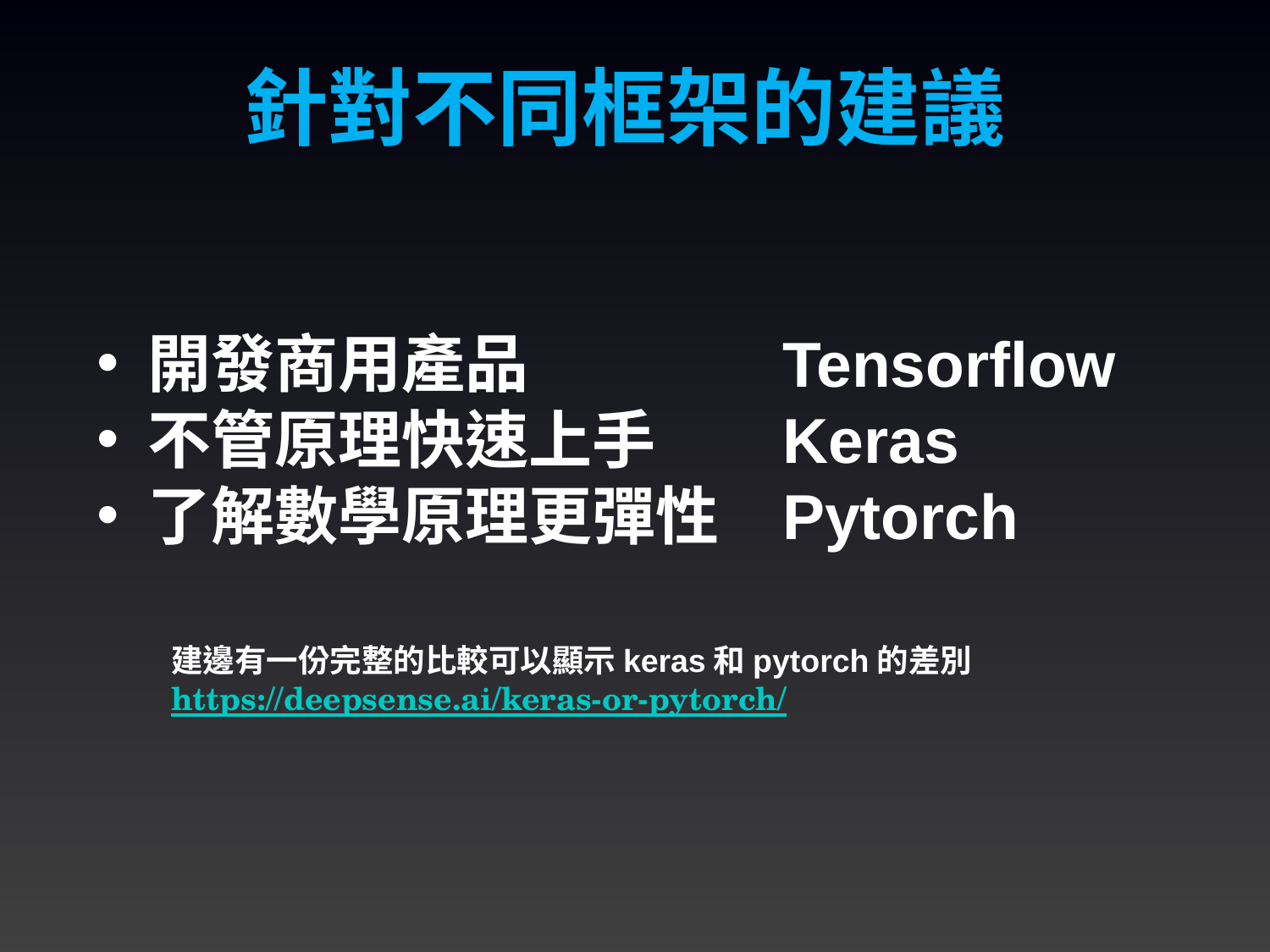

針對不同框架的建議
開發商用產品		Tensorflow
不管原理快速上手	Keras
了解數學原理更彈性	Pytorch
建邊有一份完整的比較可以顯示keras和pytorch的差別
https://deepsense.ai/keras-or-pytorch/